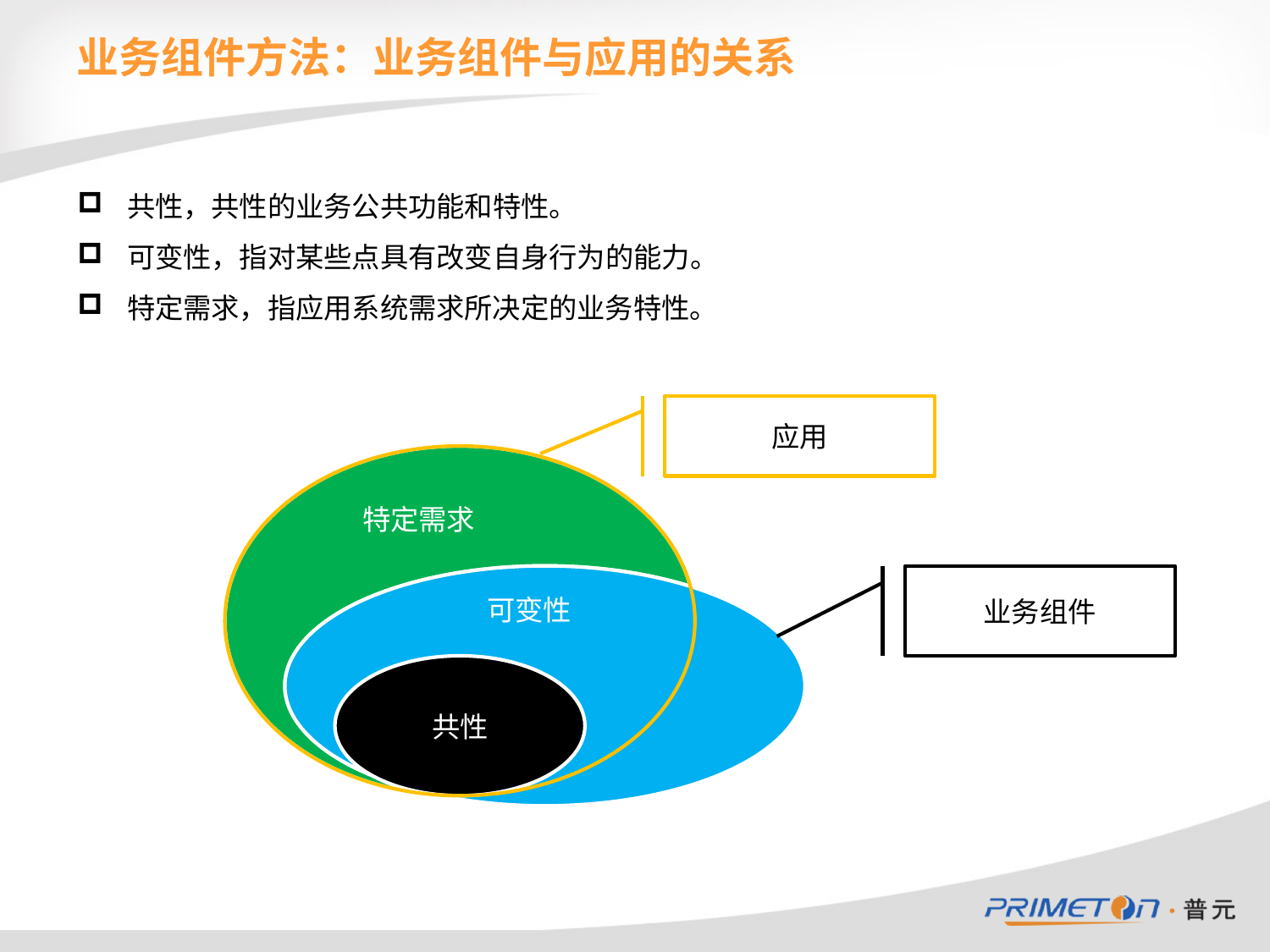

# 业务组件方法：业务组件与应用的关系
  共性，共性的业务公共功能和特性。
  可变性，指对某些点具有改变自身行为的能力。
  特定需求，指应用系统需求所决定的业务特性。
应用

特定需求

业务组件
可变性
共性